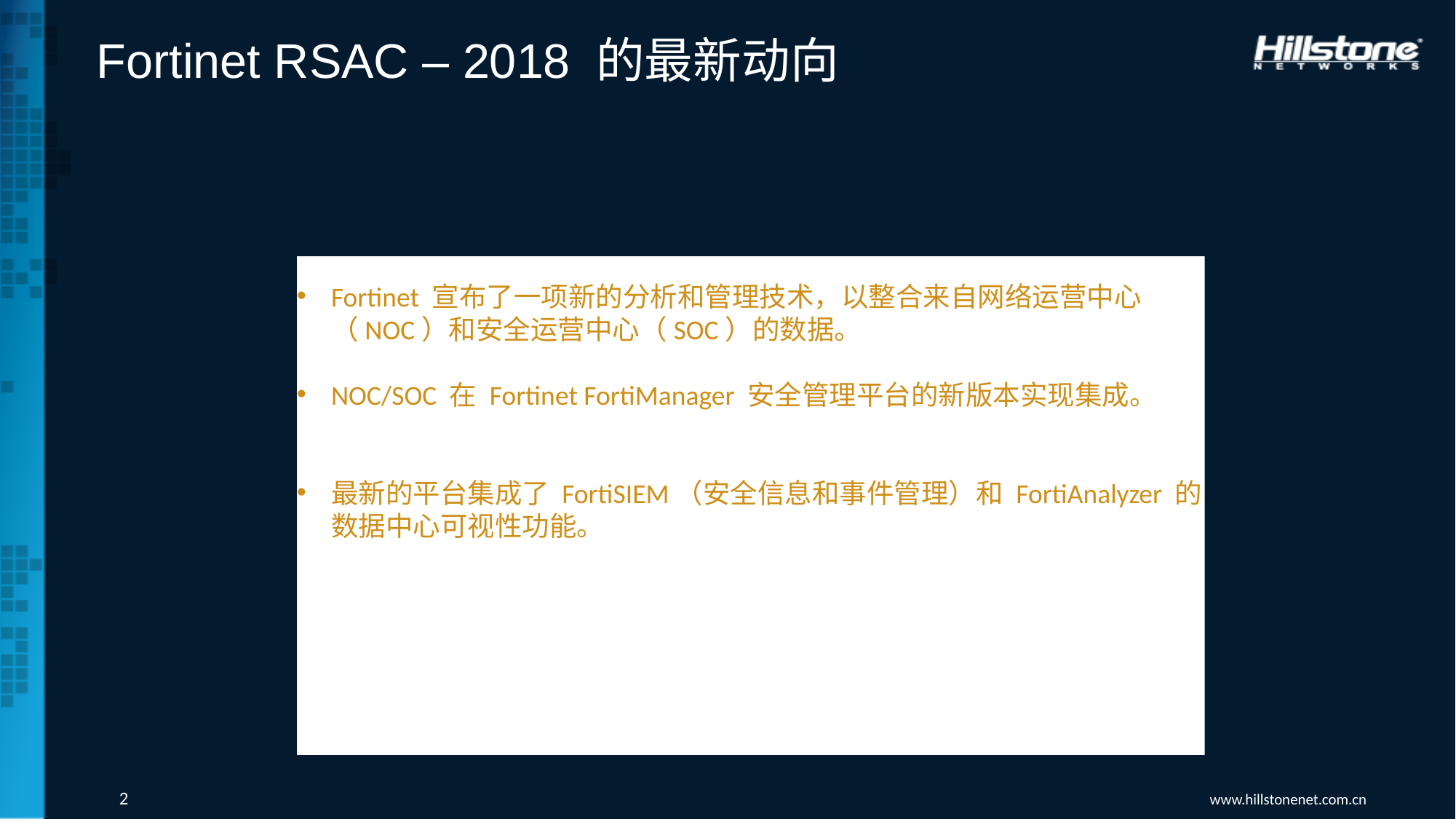

# Fortinet RSAC – 2018 的最新动向
Fortinet 宣布了一项新的分析和管理技术，以整合来自网络运营中心（NOC）和安全运营中心（SOC）的数据。

NOC/SOC 在 Fortinet FortiManager 安全管理平台的新版本实现集成。

最新的平台集成了 FortiSIEM（安全信息和事件管理）和 FortiAnalyzer 的数据中心可视性功能。